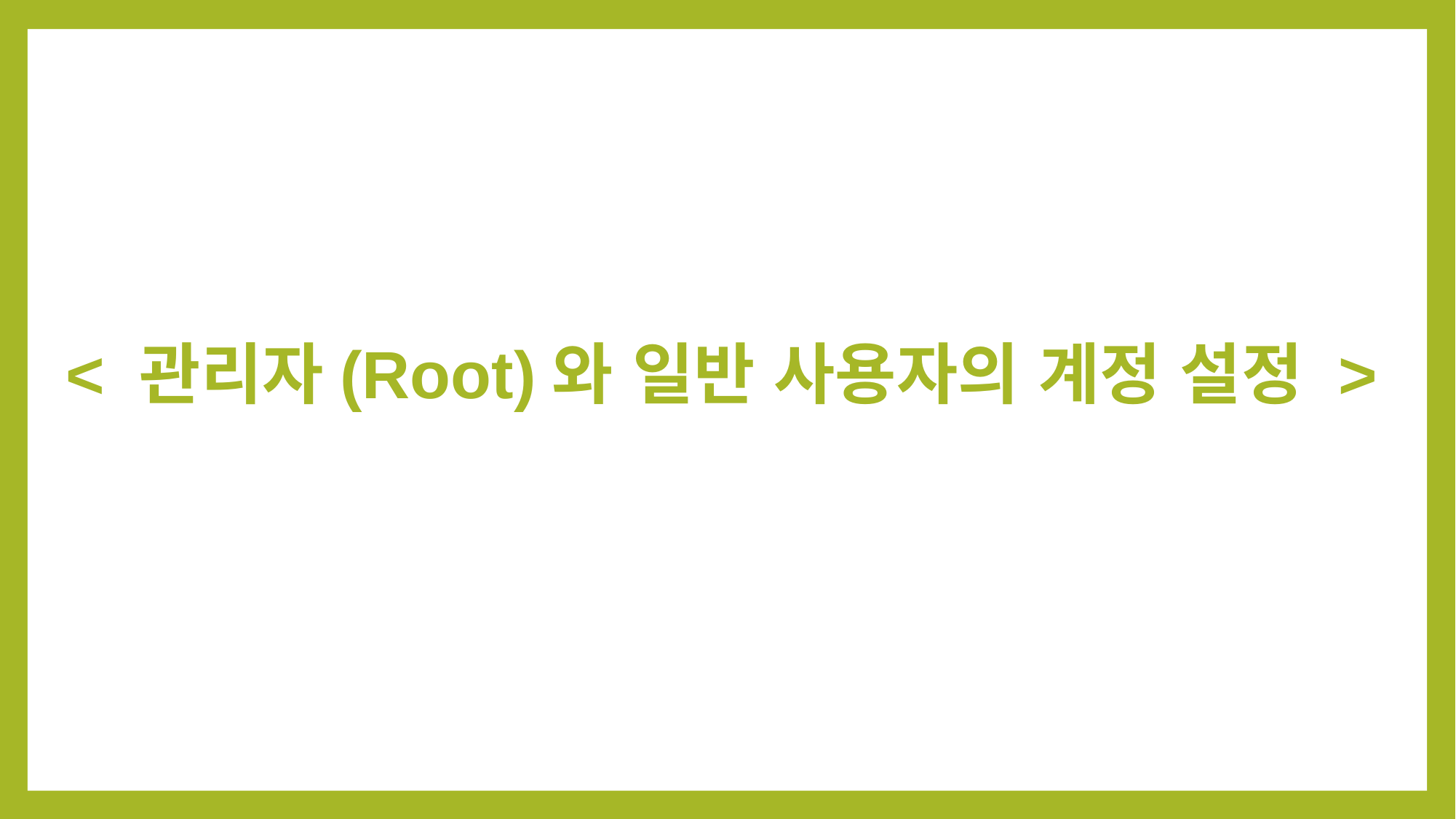

# < 관리자(Root)와 일반 사용자의 계정 설정 >